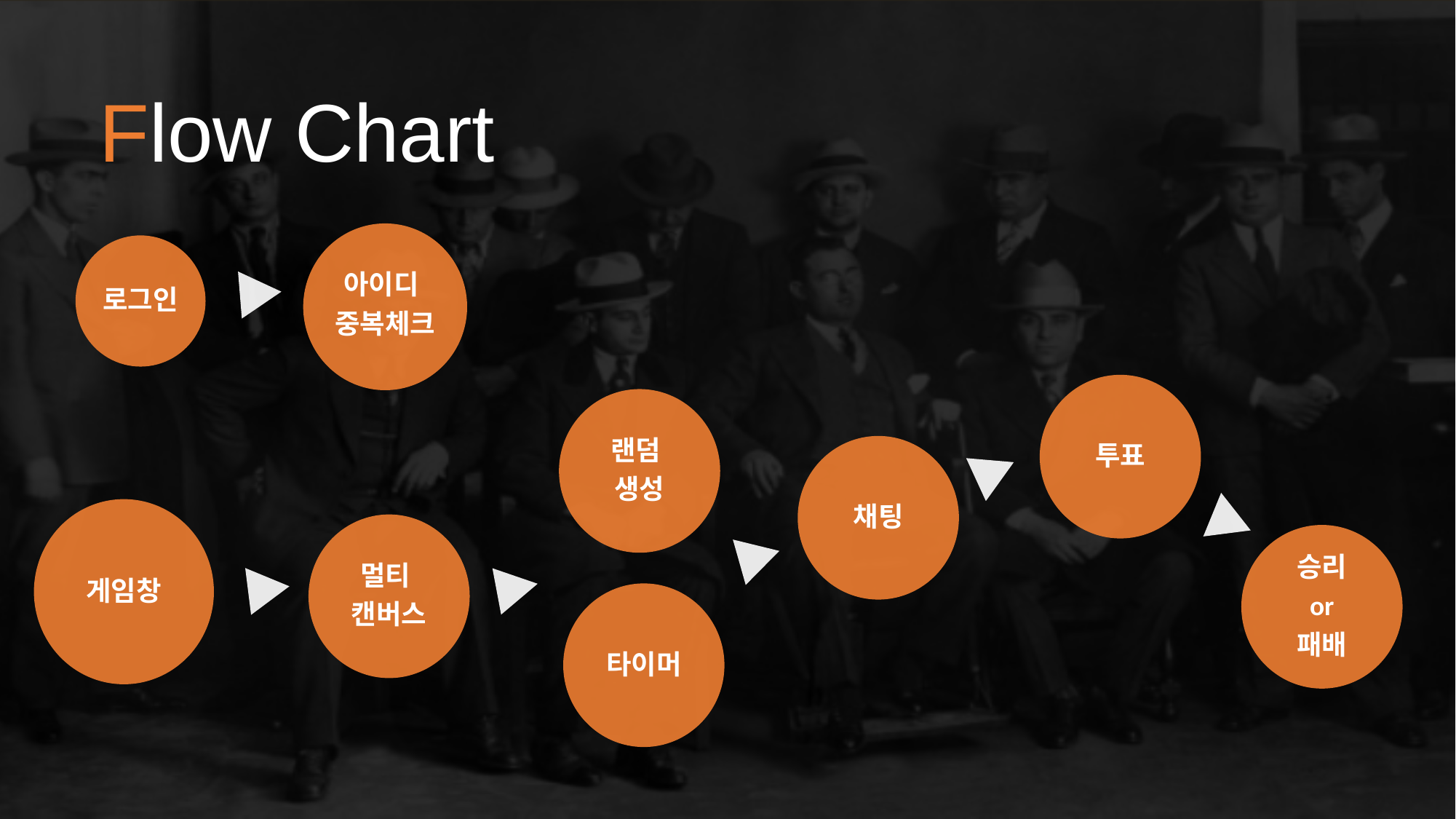

Flow Chart

아이디
중복체크

로그인

투표

랜덤
생성

채팅

게임창

멀티
캔버스

승리
or
패배

타이머